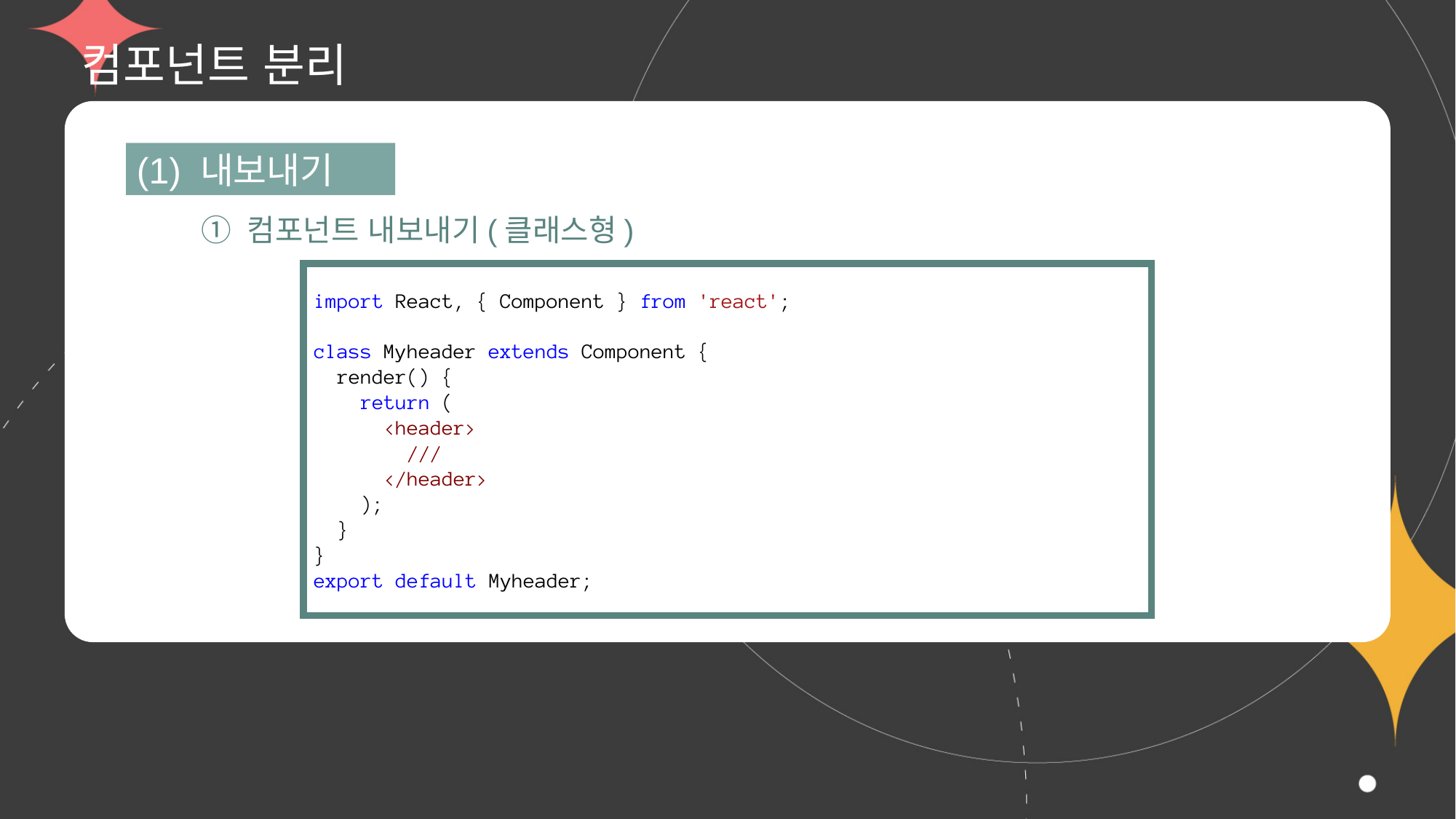

# 컴포넌트 분리
(1) 내보내기
① 컴포넌트 내보내기(클래스형)
import React, { Component } from 'react';
class Myheader extends Component {
  render() {
    return (
      <header>
        ///
      </header>
    );
  }
}
export default Myheader;